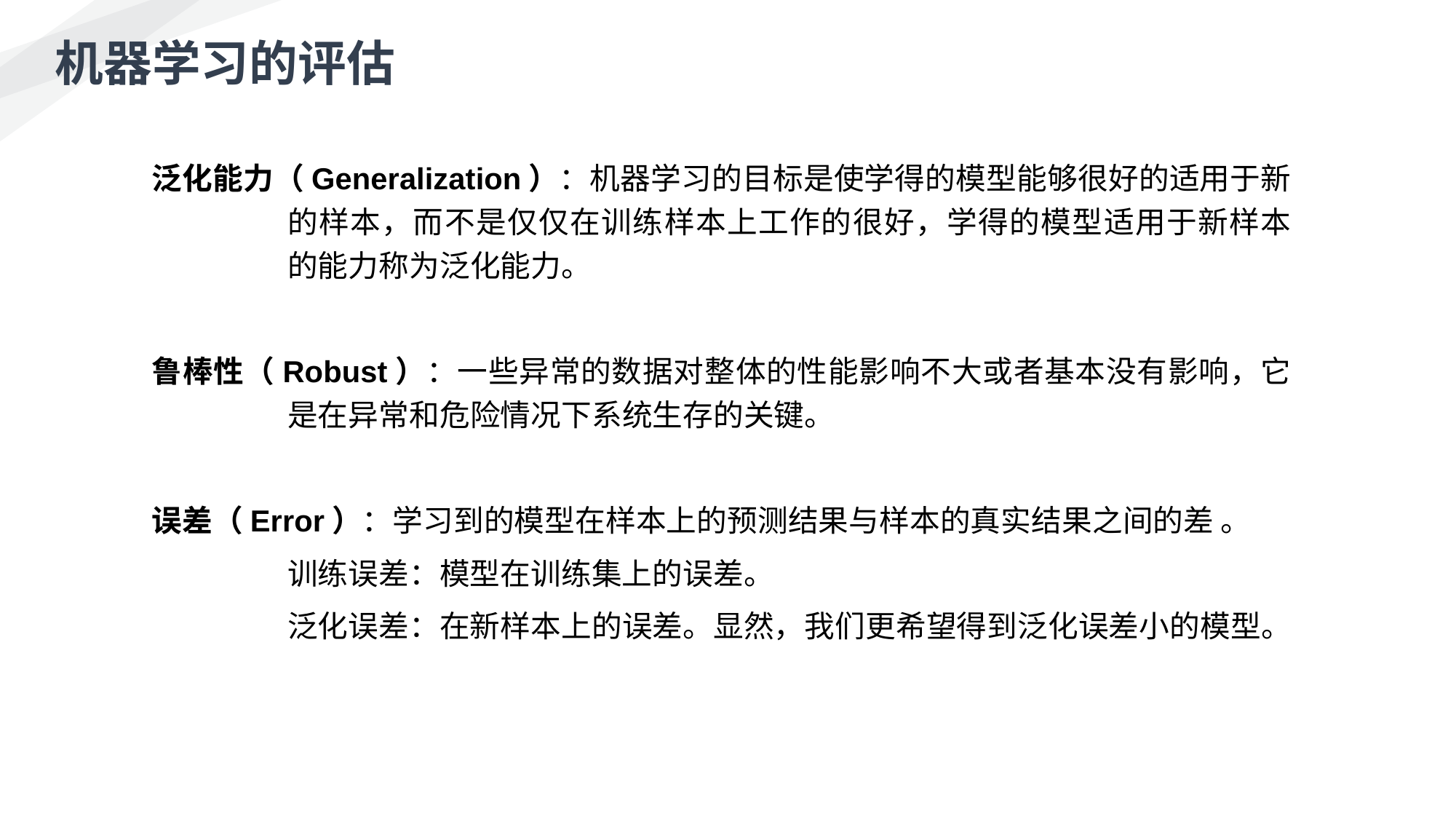

机器学习的评估

泛化能力（Generalization）：机器学习的目标是使学得的模型能够很好的适用于新的样本，而不是仅仅在训练样本上工作的很好，学得的模型适用于新样本的能力称为泛化能力。

鲁棒性（Robust）：一些异常的数据对整体的性能影响不大或者基本没有影响，它是在异常和危险情况下系统生存的关键。

误差（Error）：学习到的模型在样本上的预测结果与样本的真实结果之间的差 。
	训练误差：模型在训练集上的误差。
	泛化误差：在新样本上的误差。显然，我们更希望得到泛化误差小的模型。